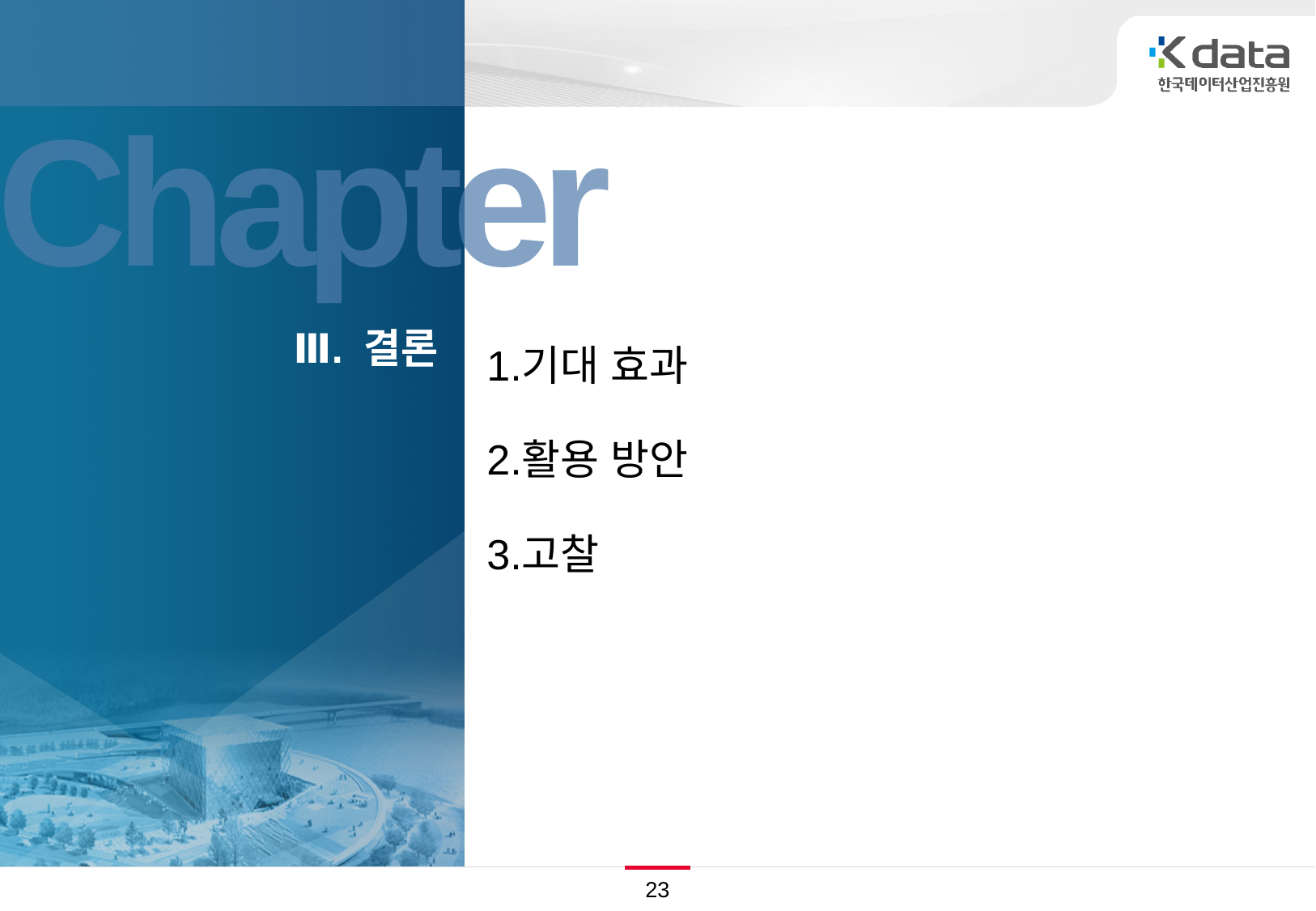

기대 효과
활용 방안
고찰

Ⅲ. 결론

23